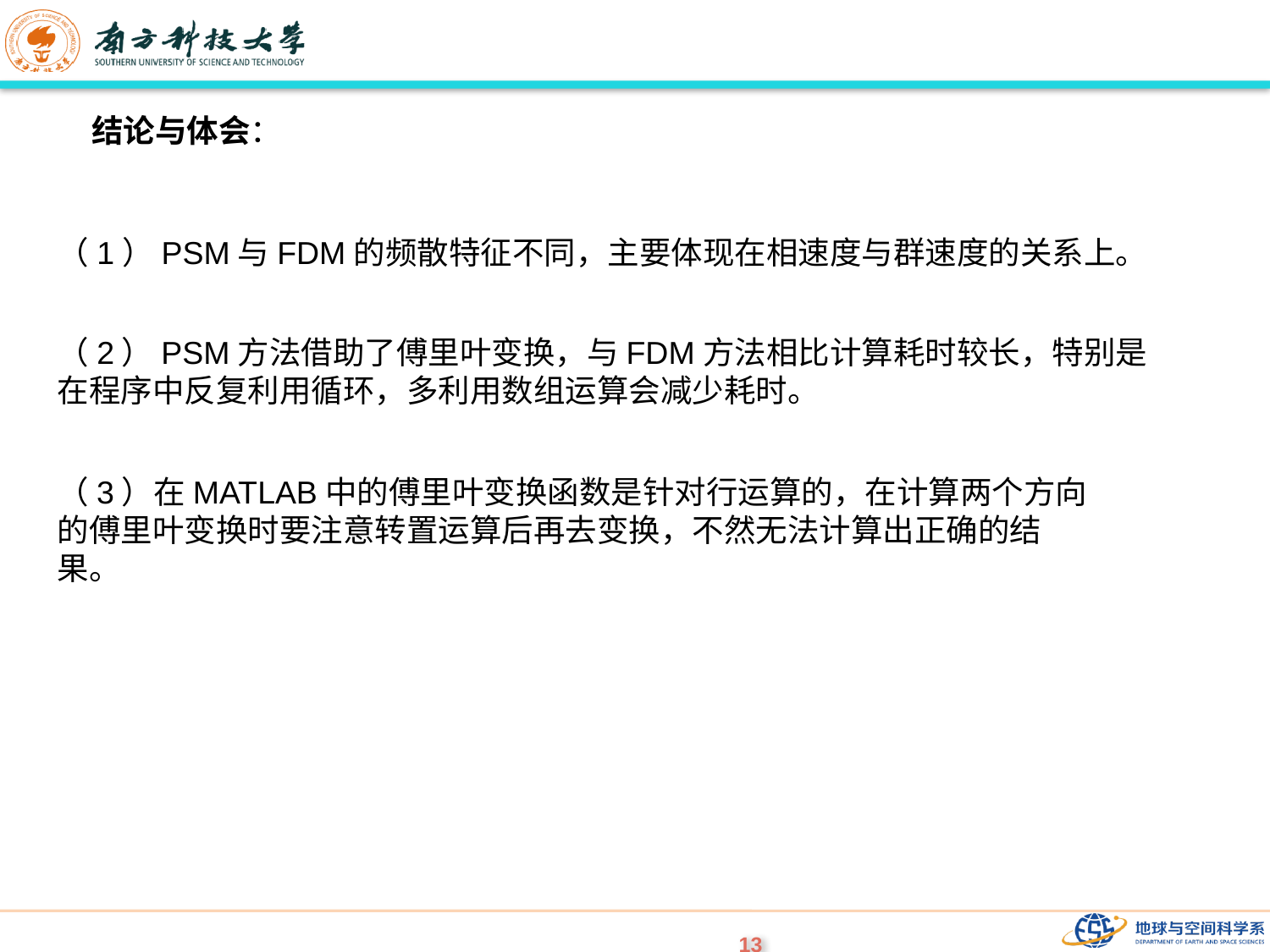

结论与体会：
（1）PSM与FDM的频散特征不同，主要体现在相速度与群速度的关系上。

（2）PSM方法借助了傅里叶变换，与FDM方法相比计算耗时较长，特别是在程序中反复利用循环，多利用数组运算会减少耗时。

（3）在MATLAB中的傅里叶变换函数是针对行运算的，在计算两个方向的傅里叶变换时要注意转置运算后再去变换，不然无法计算出正确的结果。